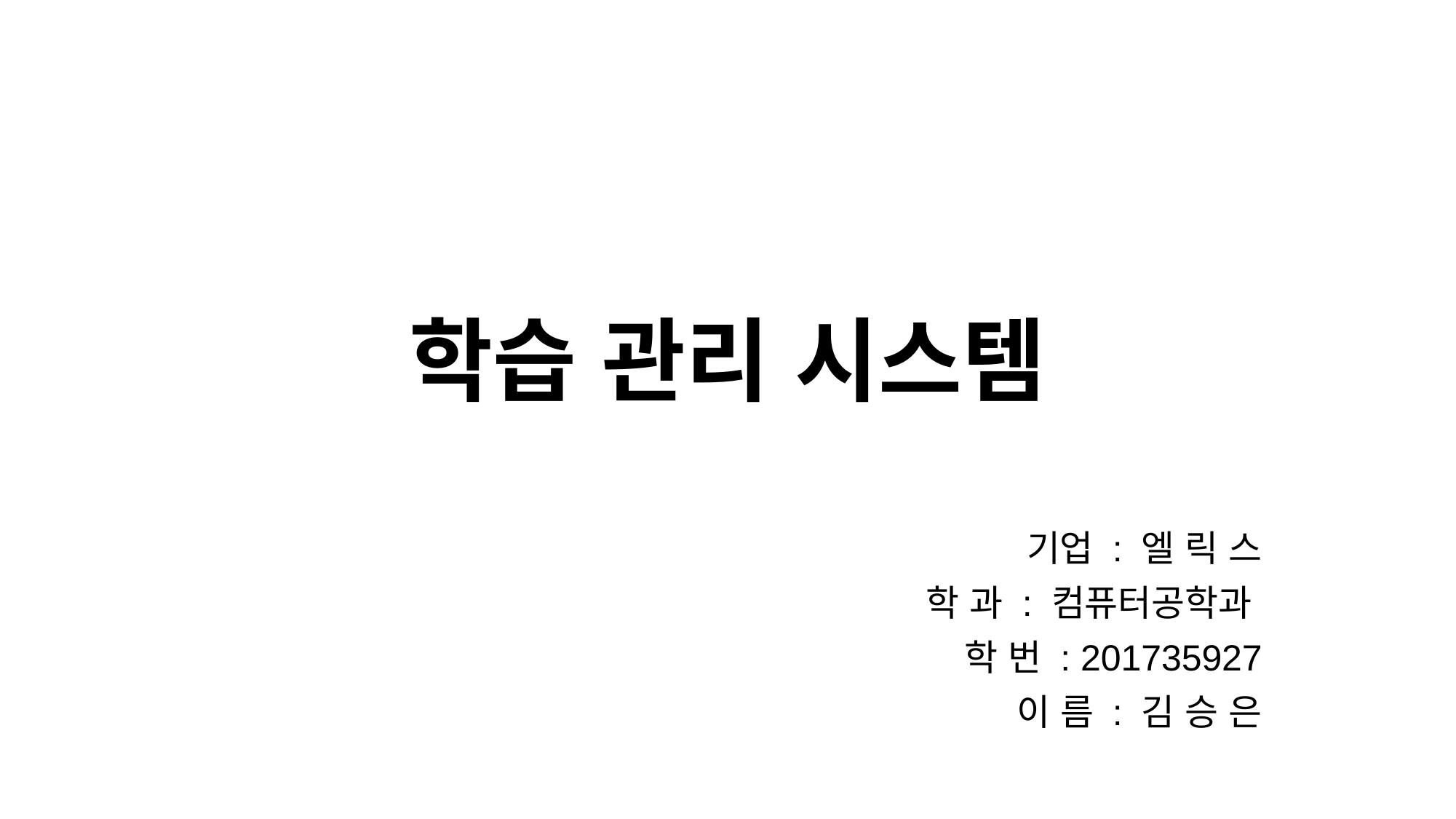

# 학습 관리 시스템
기업 : 엘 릭 스
학 과 : 컴퓨터공학과
학 번 : 201735927
이 름 : 김 승 은